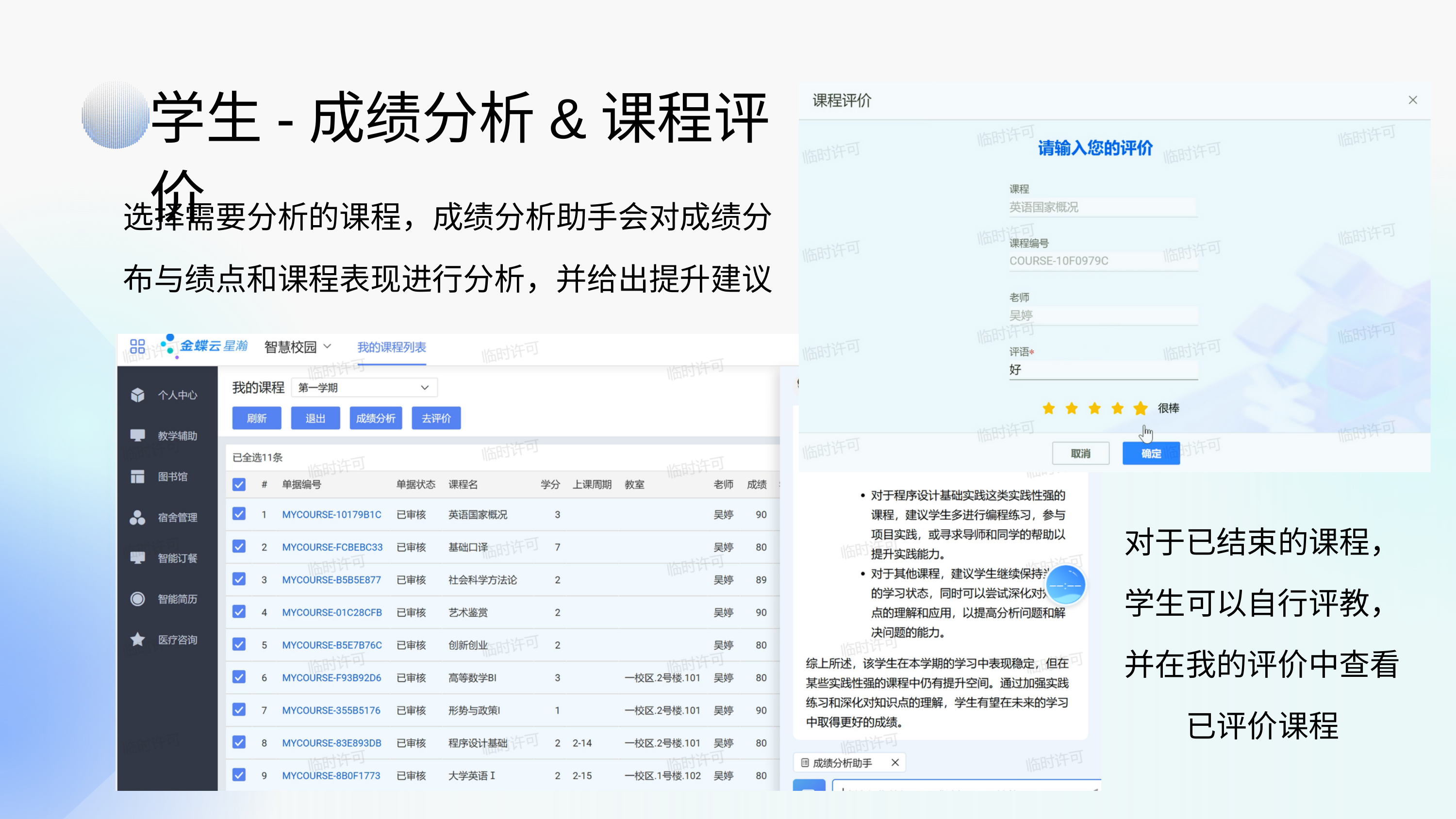

学生-成绩分析&课程评价

选择需要分析的课程，成绩分析助手会对成绩分布与绩点和课程表现进行分析，并给出提升建议

对于已结束的课程，学生可以自行评教，并在我的评价中查看已评价课程